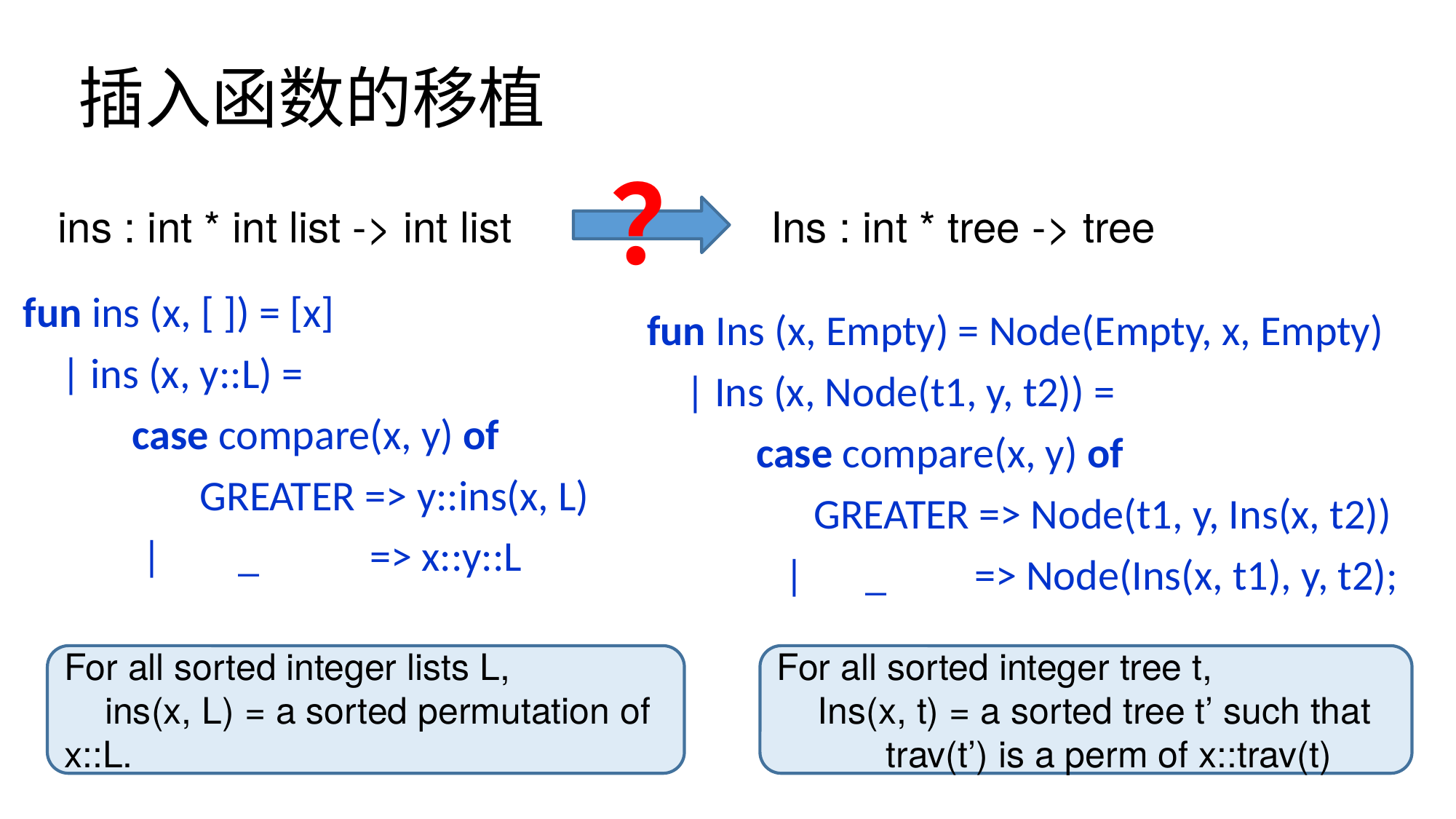

# 插入函数的移植
？
ins : int * int list -> int list
Ins : int * tree -> tree

fun ins (x, [ ]) = [x]
    | ins (x, y::L) =
	case compare(x, y) of
	       GREATER => y::ins(x, L)
	 |        _ 	  => x::y::L
fun Ins (x, Empty) = Node(Empty, x, Empty)
    | Ins (x, Node(t1, y, t2)) =
	case compare(x, y) of
	      GREATER => Node(t1, y, Ins(x, t2))
	   | 	_ 	=> Node(Ins(x, t1), y, t2);
For all sorted integer lists L,
    ins(x, L) = a sorted permutation of x::L.
For all sorted integer tree t,
    Ins(x, t) = a sorted tree t’ such that
	trav(t’) is a perm of x::trav(t)